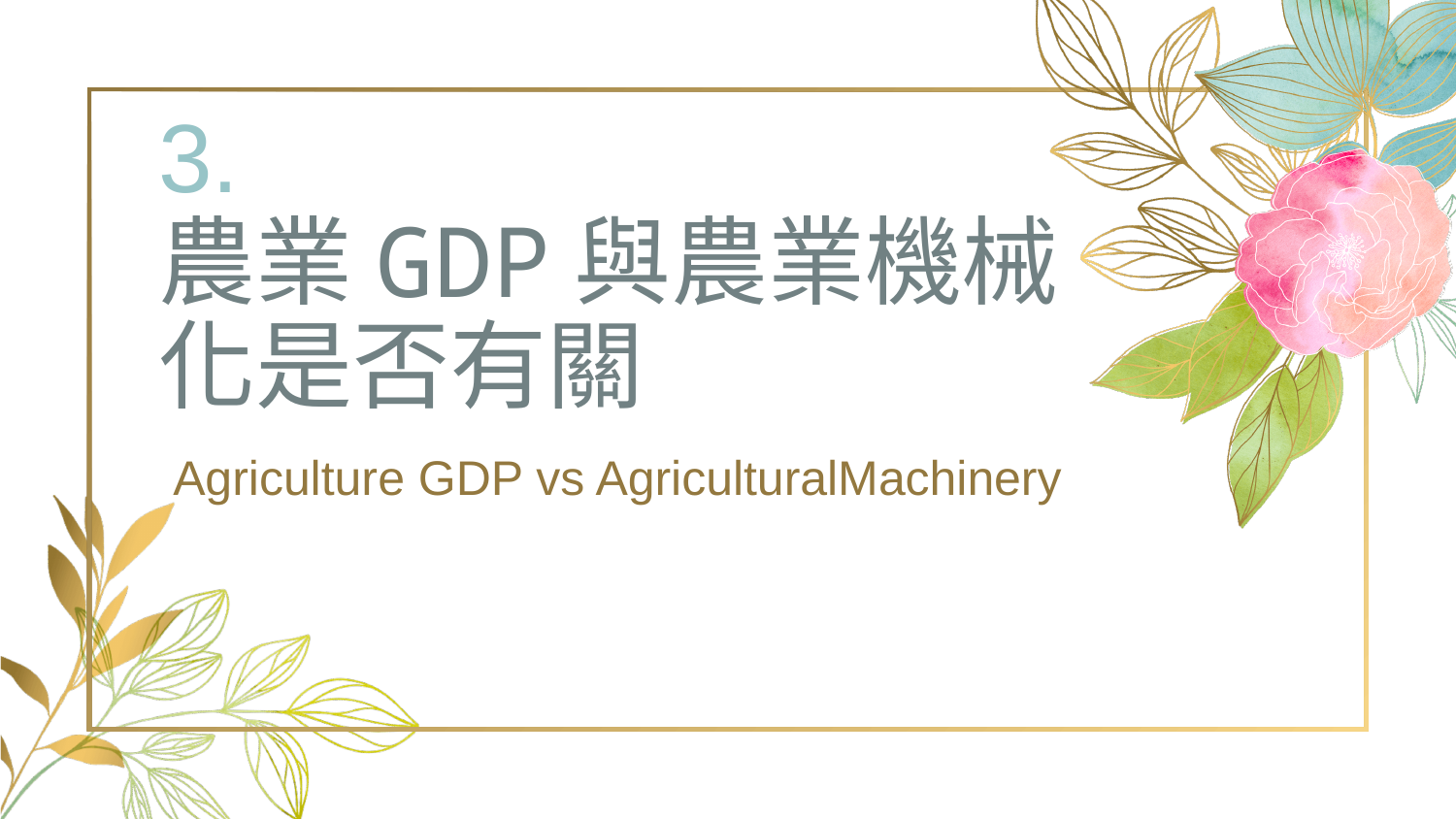

# 3.
農業GDP與農業機械化是否有關
Agriculture GDP vs AgriculturalMachinery